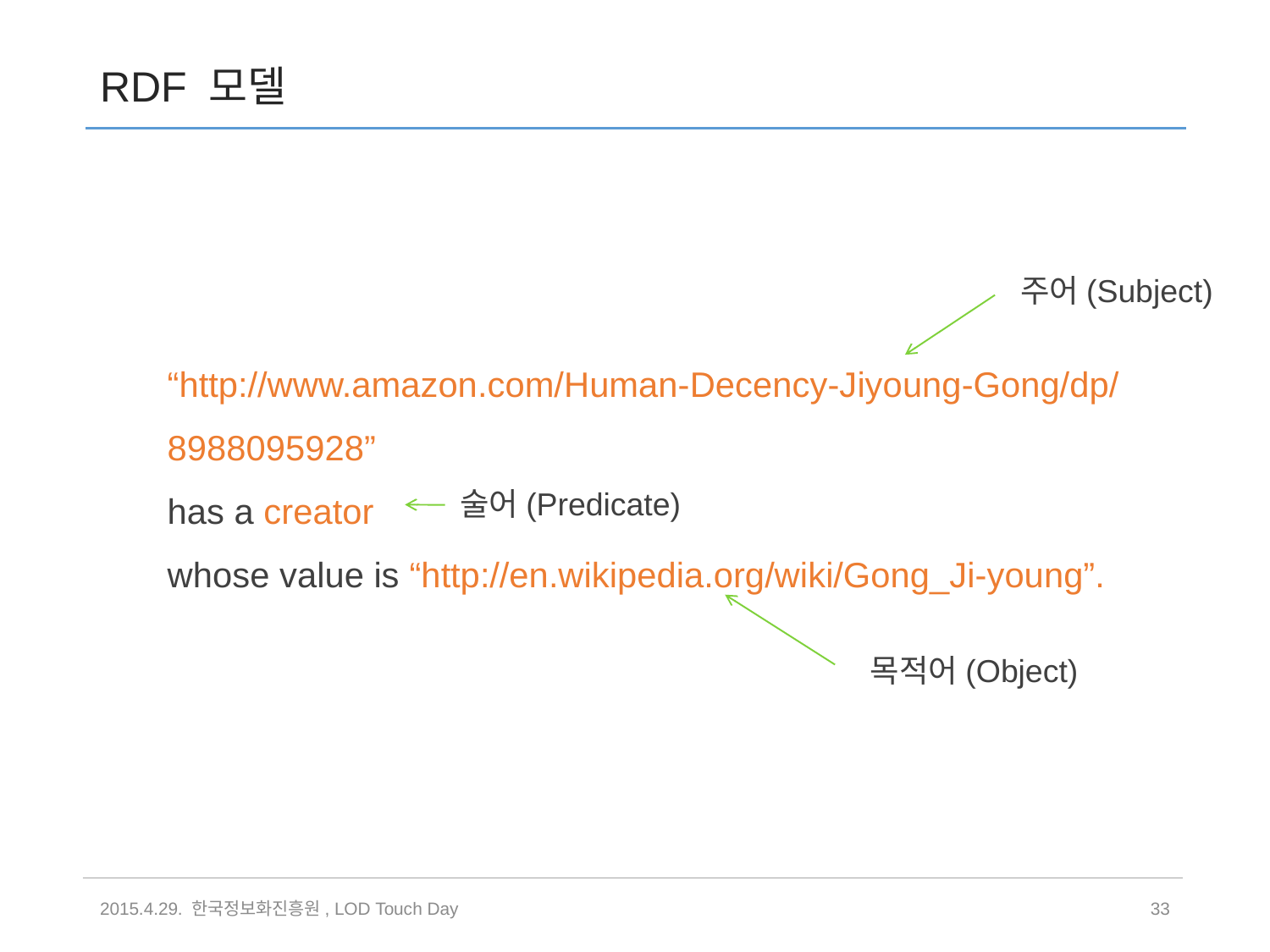

# RDF 모델
주어(Subject)
“http://www.amazon.com/Human-Decency-Jiyoung-Gong/dp/8988095928”
has a creator
whose value is “http://en.wikipedia.org/wiki/Gong_Ji-young”.
술어(Predicate)
목적어(Object)
2015.4.29. 한국정보화진흥원, LOD Touch Day
33